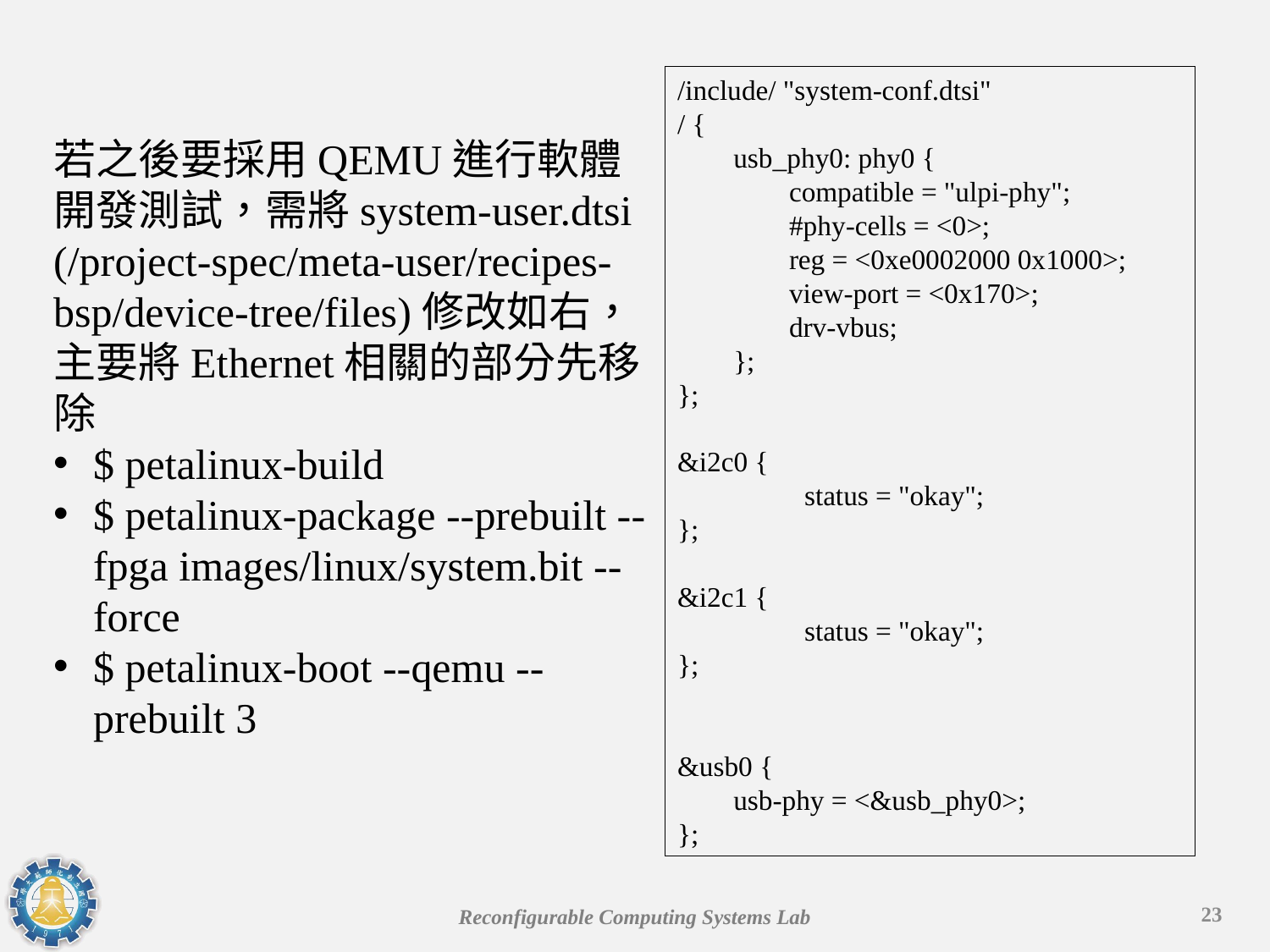

/include/ "system-conf.dtsi"
/ {
        usb_phy0: phy0 {
                compatible = "ulpi-phy";
                #phy-cells = <0>;
                reg = <0xe0002000 0x1000>;
                view-port = <0x170>;
                drv-vbus;
        };
};

&i2c0 {
	status = "okay";
};

&i2c1 {
	status = "okay";
};

&usb0 {
        usb-phy = <&usb_phy0>;
};
若之後要採用QEMU進行軟體開發測試，需將system-user.dtsi (/project-spec/meta-user/recipes-bsp/device-tree/files)修改如右，主要將Ethernet相關的部分先移除
$ petalinux-build
$ petalinux-package --prebuilt --fpga images/linux/system.bit --force
$ petalinux-boot --qemu --prebuilt 3

23